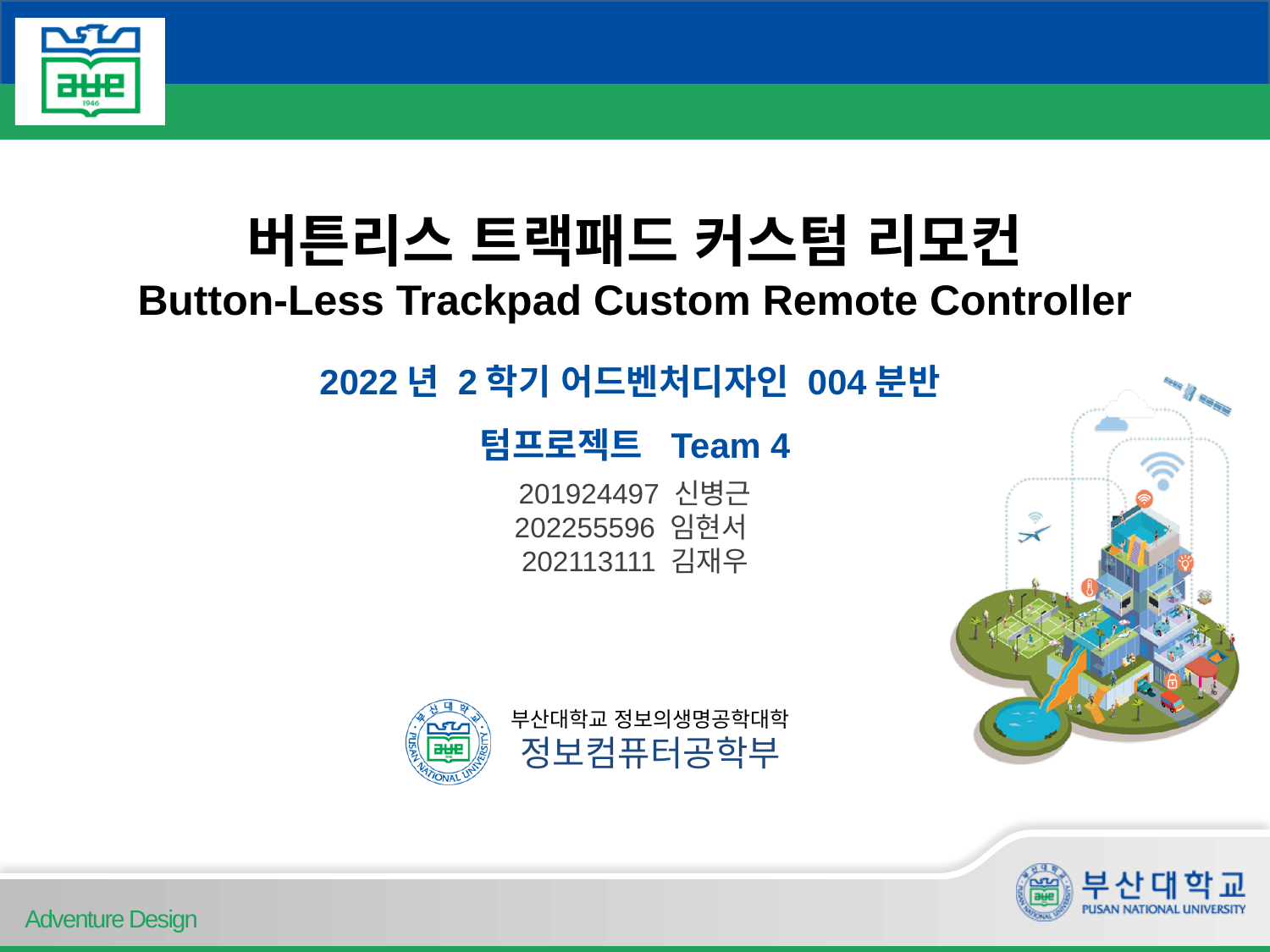

# 버튼리스 트랙패드 커스텀 리모컨 Button-Less Trackpad Custom Remote Controller
2022년 2학기 어드벤처디자인 004분반
텀프로젝트  Team 4
201924497 신병근
202255596 임현서
202113111 김재우

Adventure Design